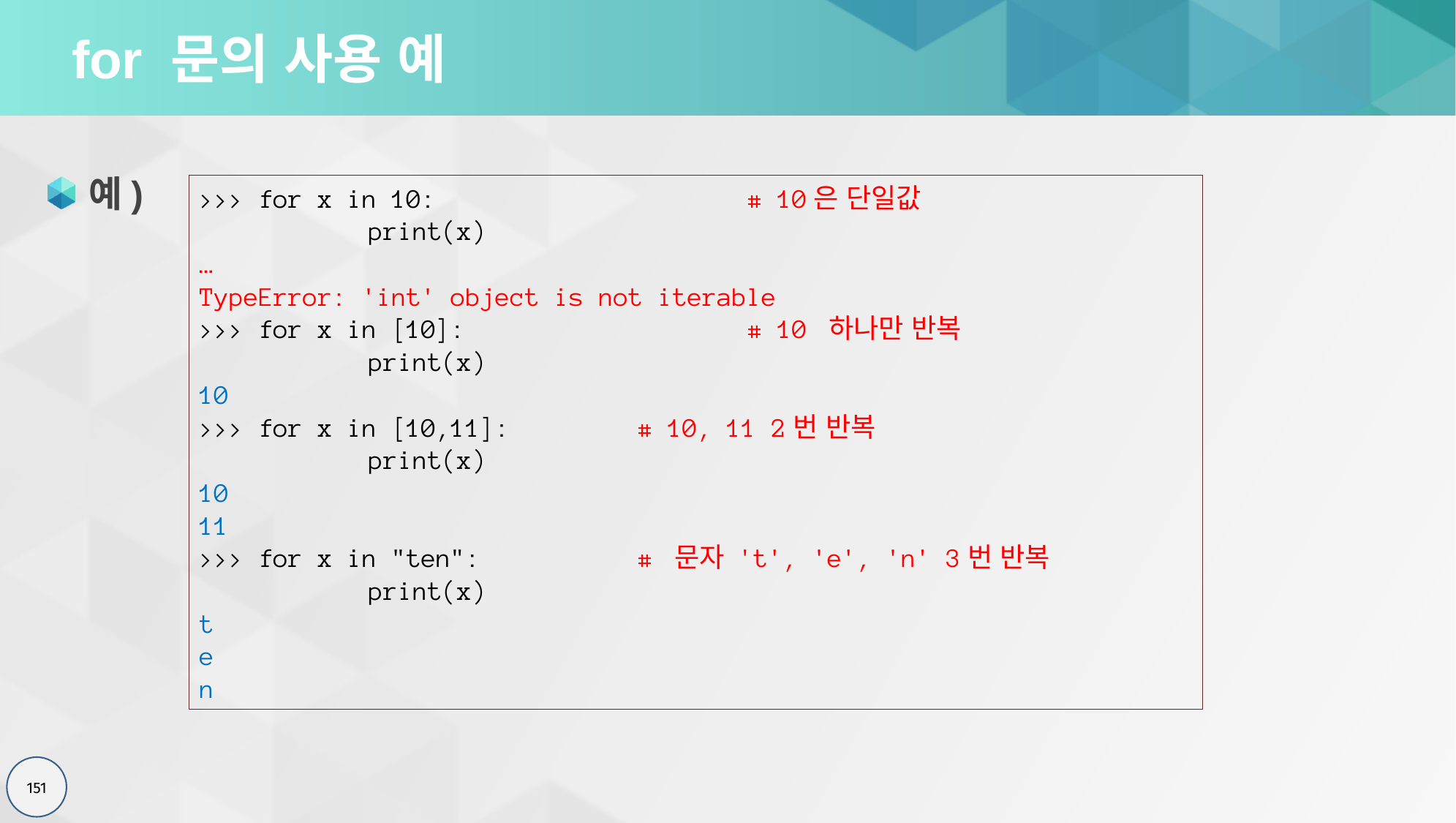

# for 문의 사용 예
예)
>>> for x in 10:			# 10은 단일값
	    print(x)
…
TypeError: 'int' object is not iterable
>>> for x in [10]:			# 10 하나만 반복
	    print(x)
10
>>> for x in [10,11]:		# 10, 11 2번 반복
	    print(x)
10
11
>>> for x in "ten":		# 문자 't', 'e', 'n' 3번 반복
	    print(x)
t
e
n